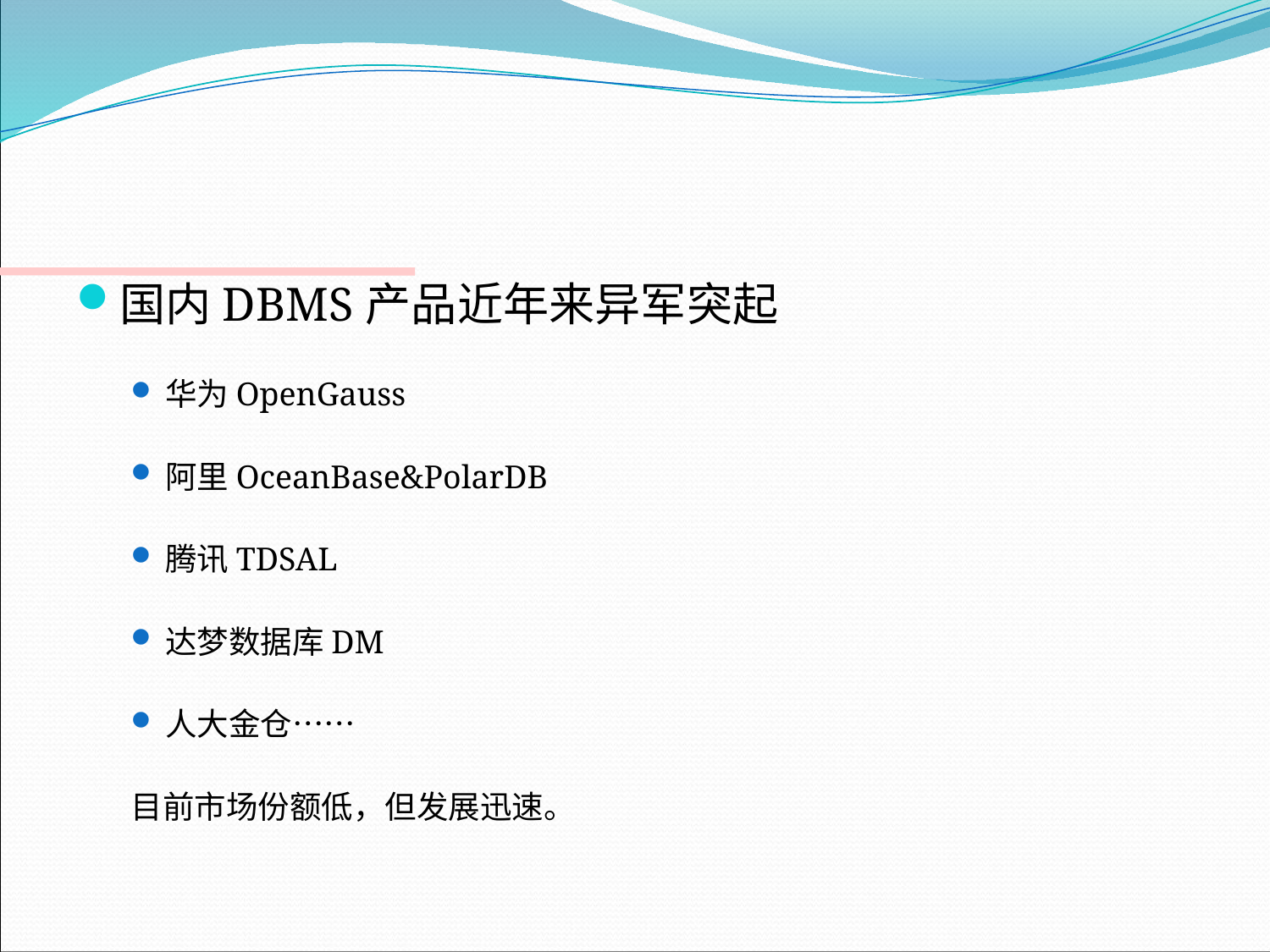

#
国内DBMS产品近年来异军突起
华为OpenGauss
阿里OceanBase&PolarDB
腾讯TDSAL
达梦数据库DM
人大金仓……
目前市场份额低，但发展迅速。

64